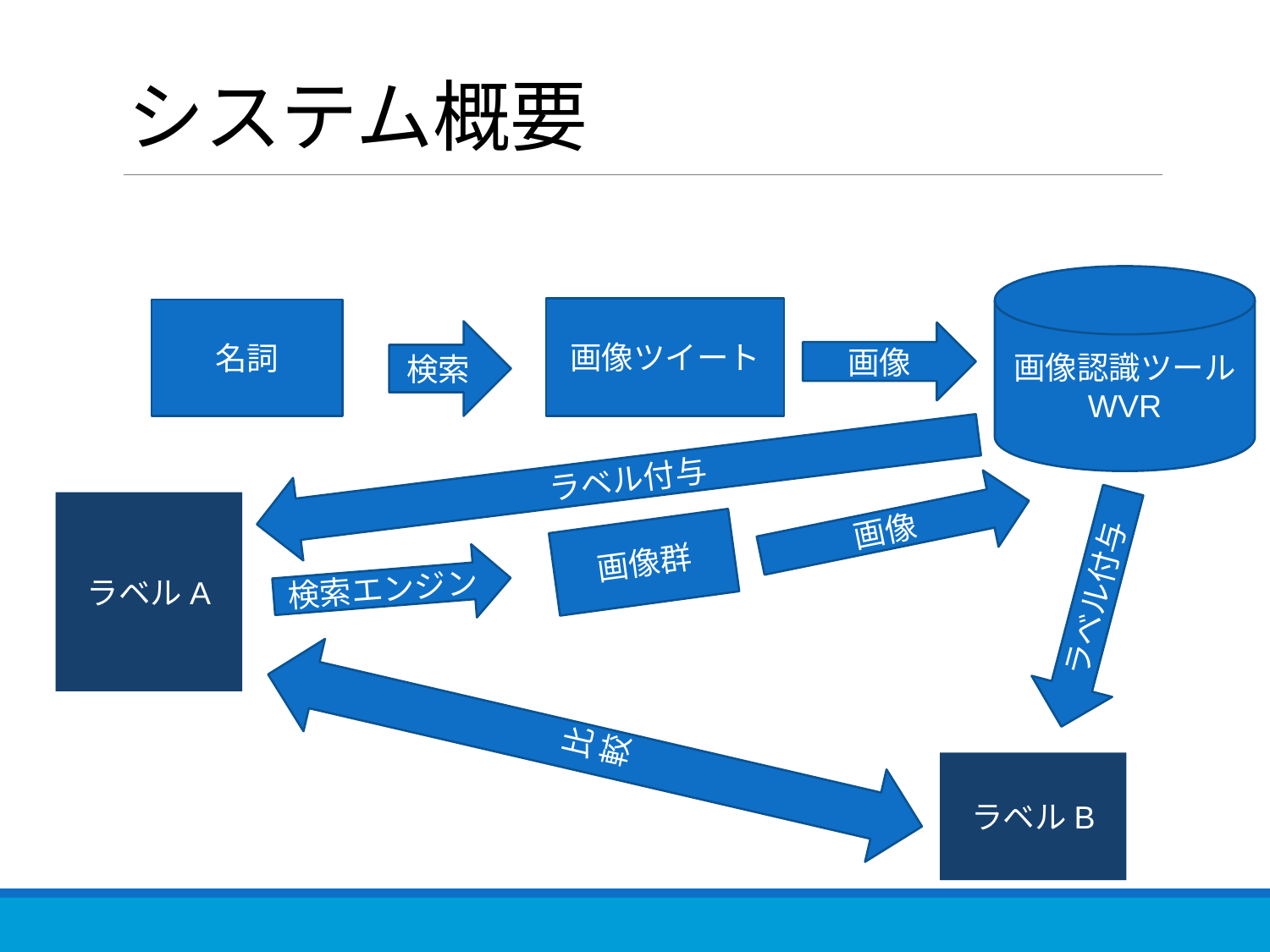

# システム概要
画像認識ツール
WVR
画像ツイート
名詞
検索
画像
比較
ラベル付与
画像
ラベルA
画像群
検索エンジン
ラベル付与
ラベルB